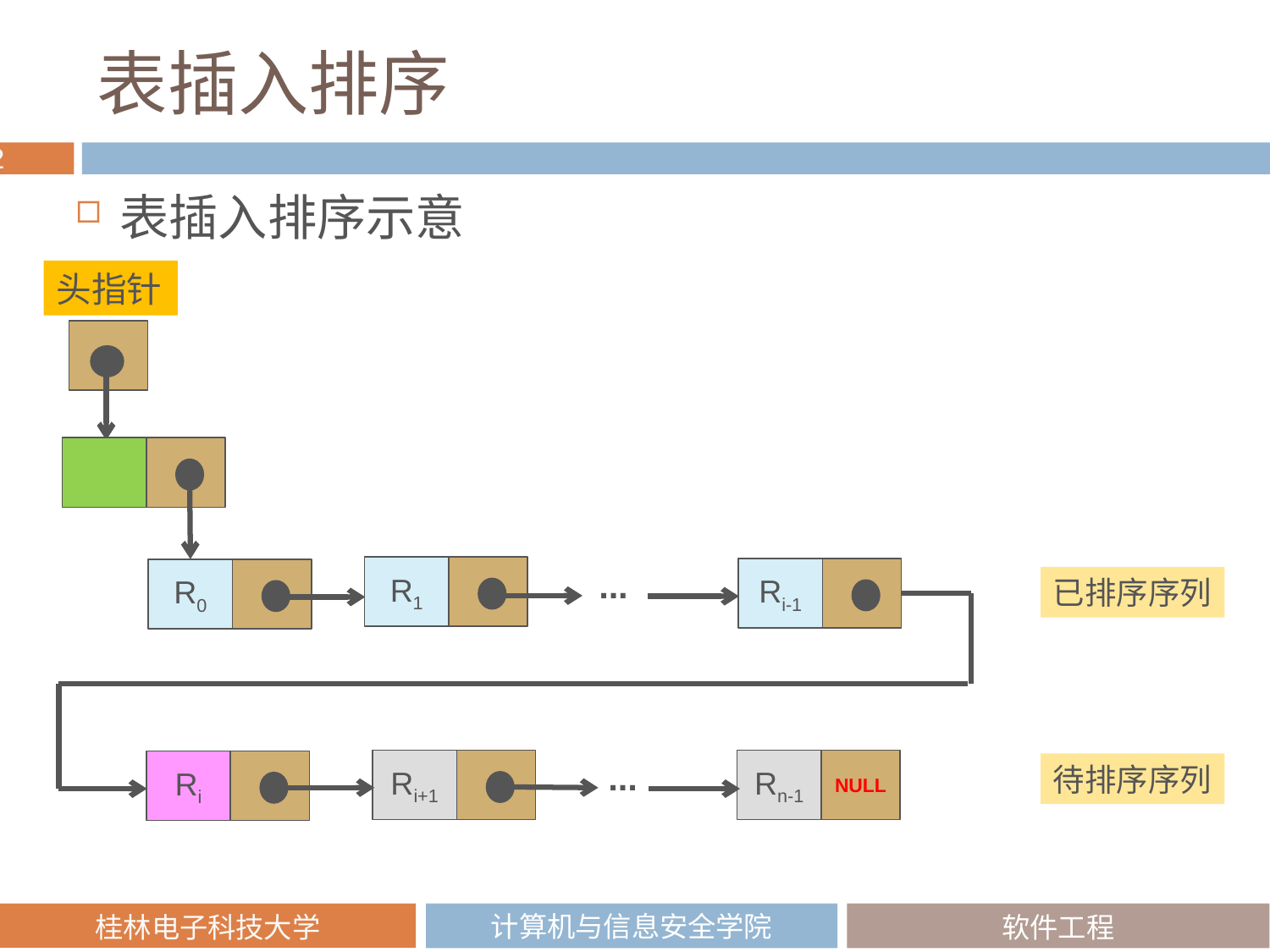

# 表插入排序
表插入排序示意
头指针

R1
...

Ri-1

R0
已排序序列

...

NULL
Ri+1
Rn-1

Ri
待排序序列